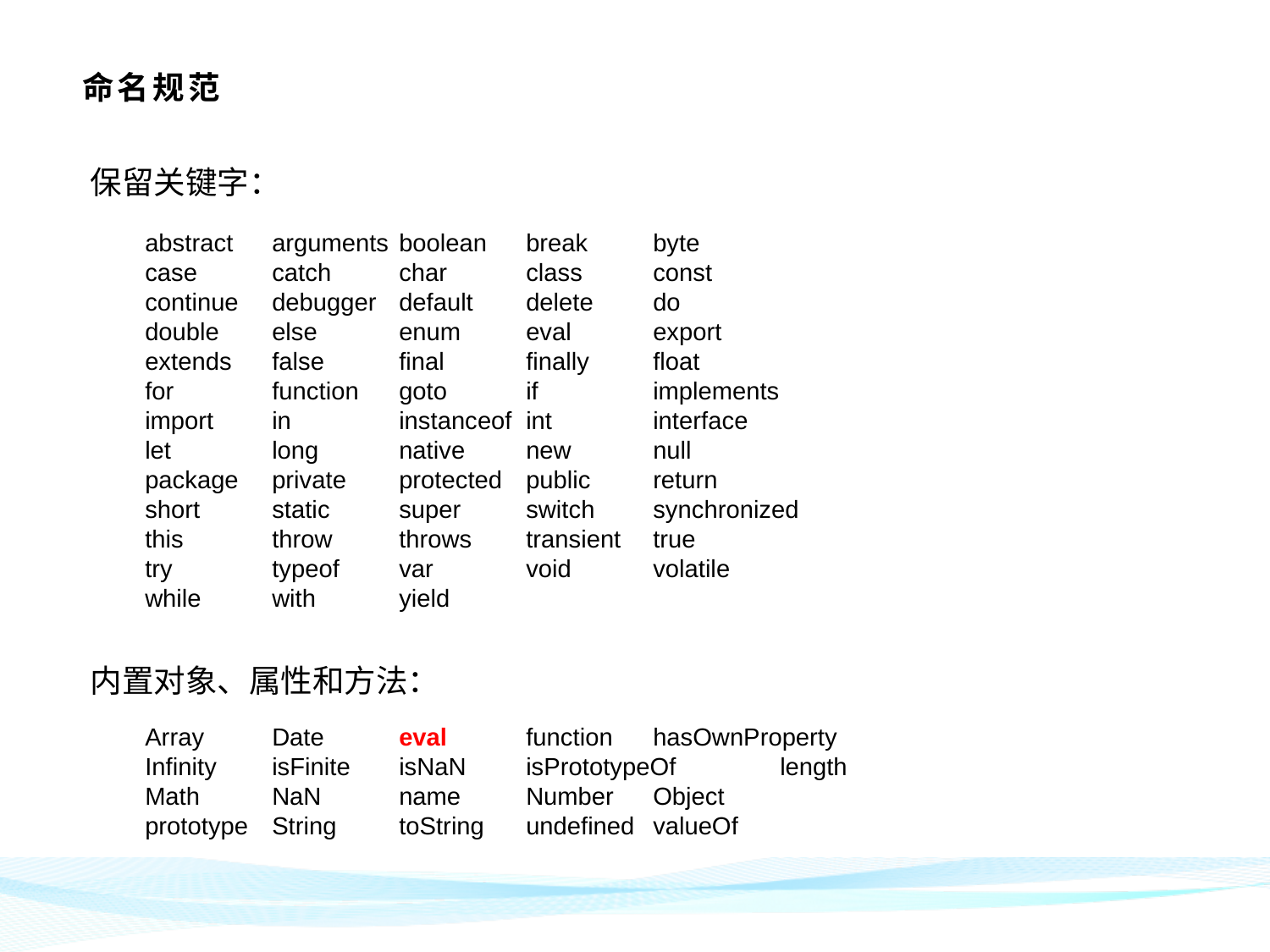

# 命名规范
保留关键字：
abstract	arguments	boolean	break	byte
case	catch	char	class	const
continue	debugger	default	delete	do
double	else	enum	eval	export
extends	false	final	finally	float
for	function	goto	if	implements
import	in	instanceof	int	interface
let	long	native	new	null
package	private	protected	public	return
short	static	super	switch	synchronized
this	throw	throws	transient	true
try	typeof	var	void	volatile
while	with	yield
内置对象、属性和方法：
Array	Date	eval	function	hasOwnProperty
Infinity	isFinite	isNaN	isPrototypeOf	length
Math	NaN	name	Number	Object
prototype	String	toString	undefined	valueOf